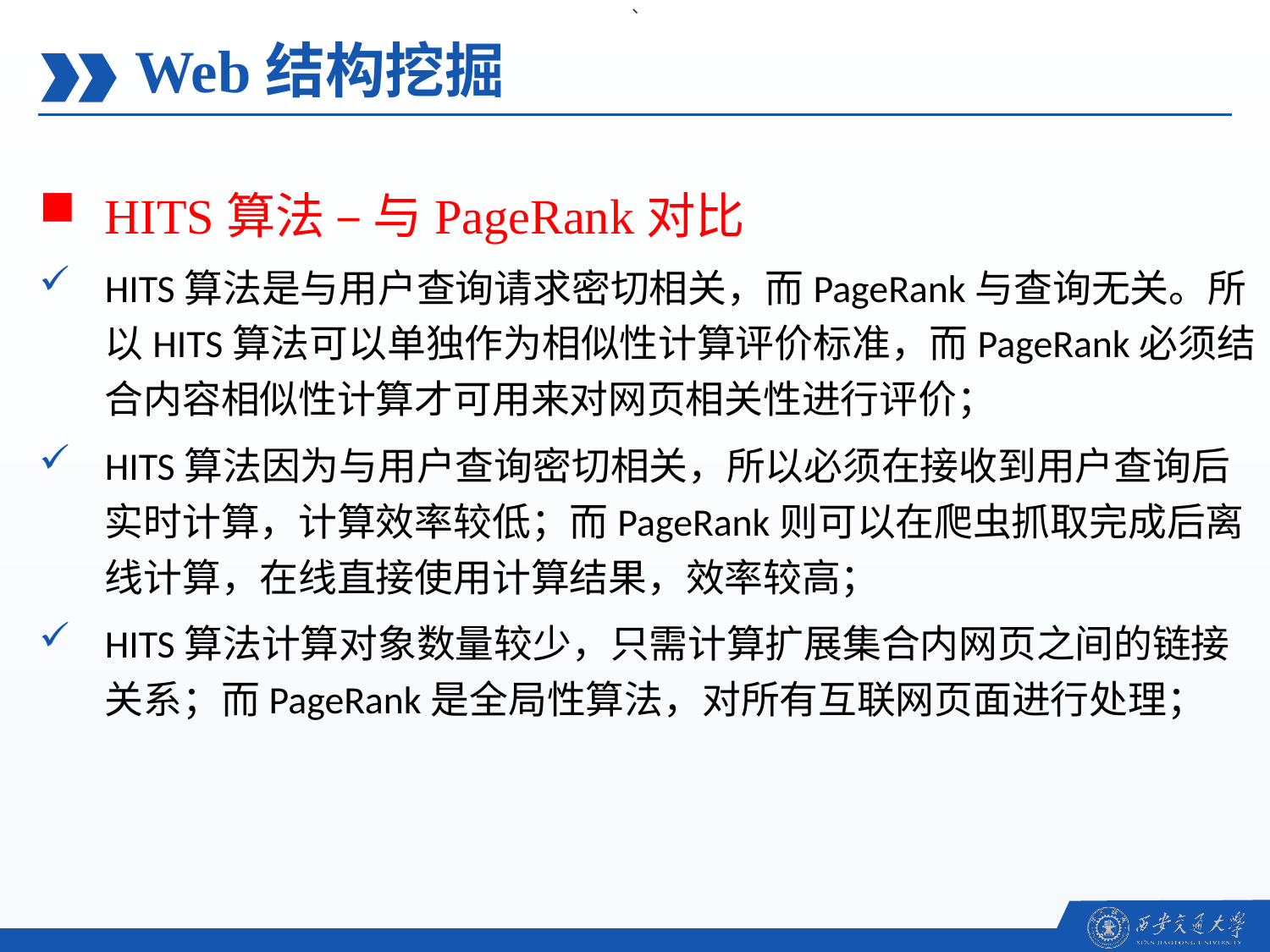

、
Web结构挖掘
HITS算法 – 与PageRank对比
HITS算法是与用户查询请求密切相关，而PageRank与查询无关。所以HITS算法可以单独作为相似性计算评价标准，而PageRank必须结合内容相似性计算才可用来对网页相关性进行评价；
HITS算法因为与用户查询密切相关，所以必须在接收到用户查询后实时计算，计算效率较低；而PageRank则可以在爬虫抓取完成后离线计算，在线直接使用计算结果，效率较高；
HITS算法计算对象数量较少，只需计算扩展集合内网页之间的链接关系；而PageRank是全局性算法，对所有互联网页面进行处理；